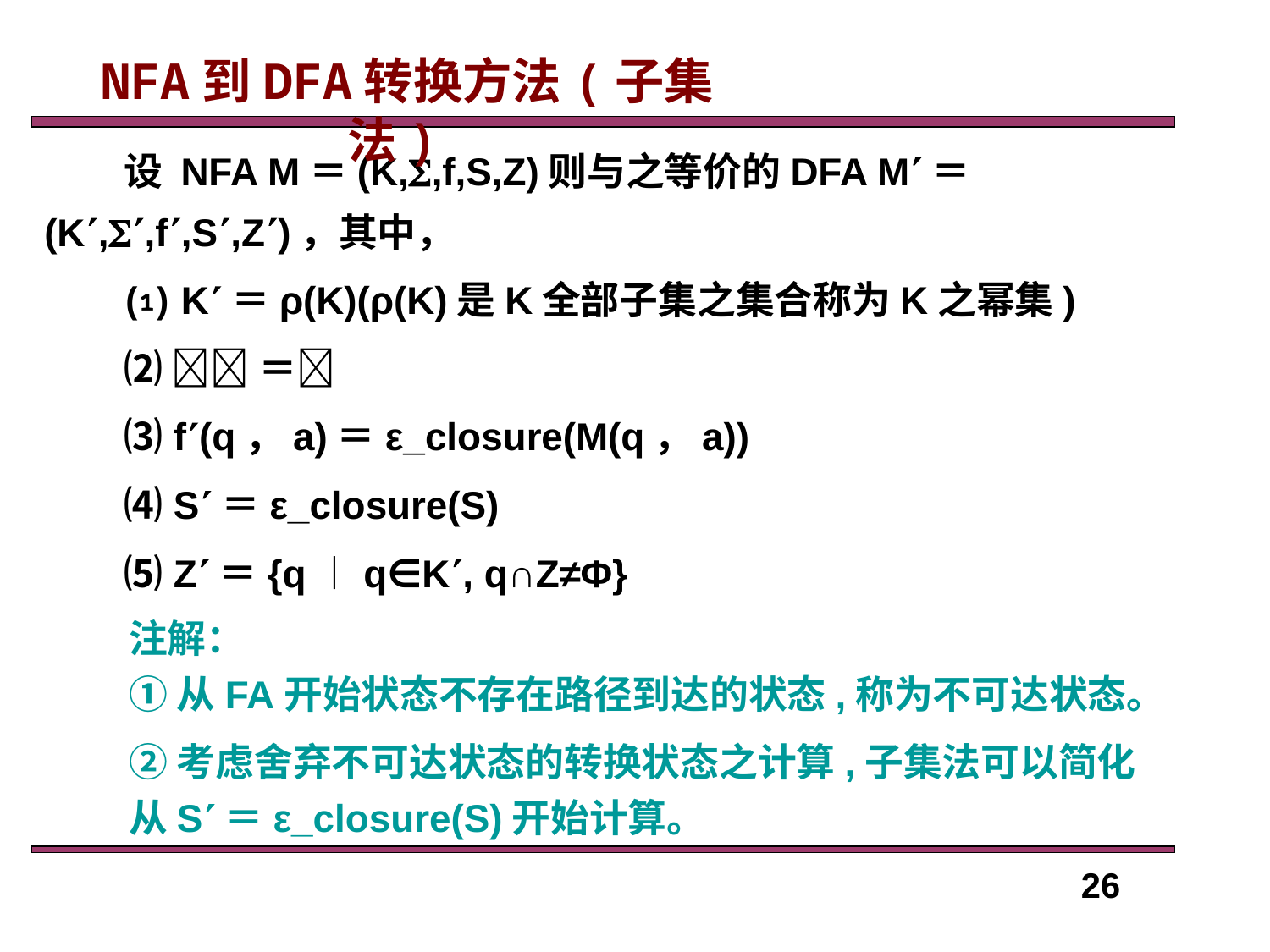

NFA到DFA转换方法(子集法)
设 NFA M＝(K,Σ,f,S,Z)则与之等价的DFA M′＝(K′,Σ′,f′,S′,Z′)，其中，
⑴ K′＝ρ(K)(ρ(K)是K全部子集之集合称为K之幂集)
⑵ Σ′＝Σ
⑶ f′(q，a)＝ε_closure(M(q，a))
⑷ S′＝ε_closure(S)
⑸ Z′＝{q︱q∈K′, q∩Z≠Φ}
注解：
①从FA开始状态不存在路径到达的状态,称为不可达状态。
②考虑舍弃不可达状态的转换状态之计算,子集法可以简化从S′＝ε_closure(S)开始计算。

26